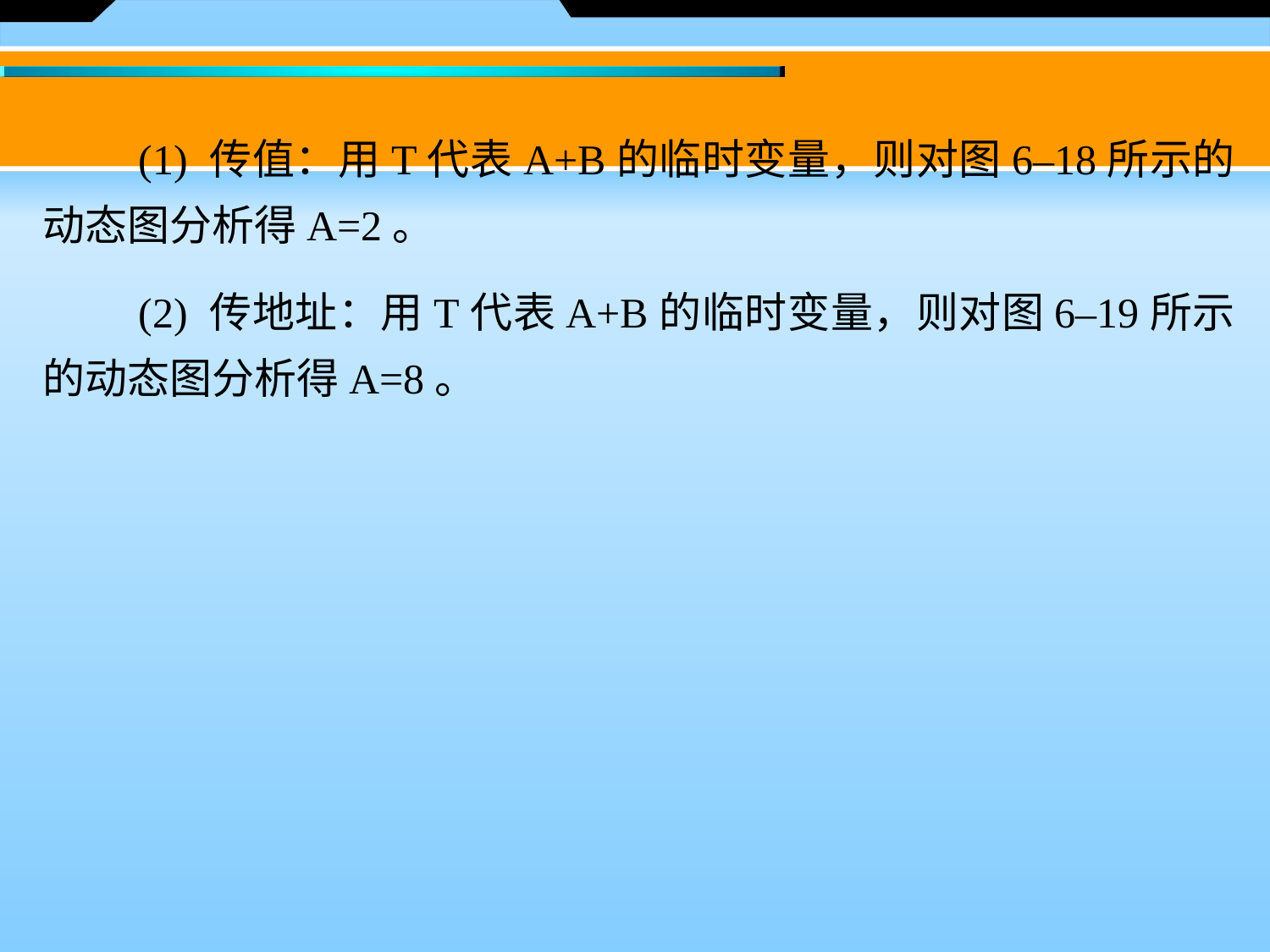

(1) 传值：用T代表A+B的临时变量，则对图6–18所示的动态图分析得A=2。
　　(2) 传地址：用T代表A+B的临时变量，则对图6–19所示的动态图分析得A=8。